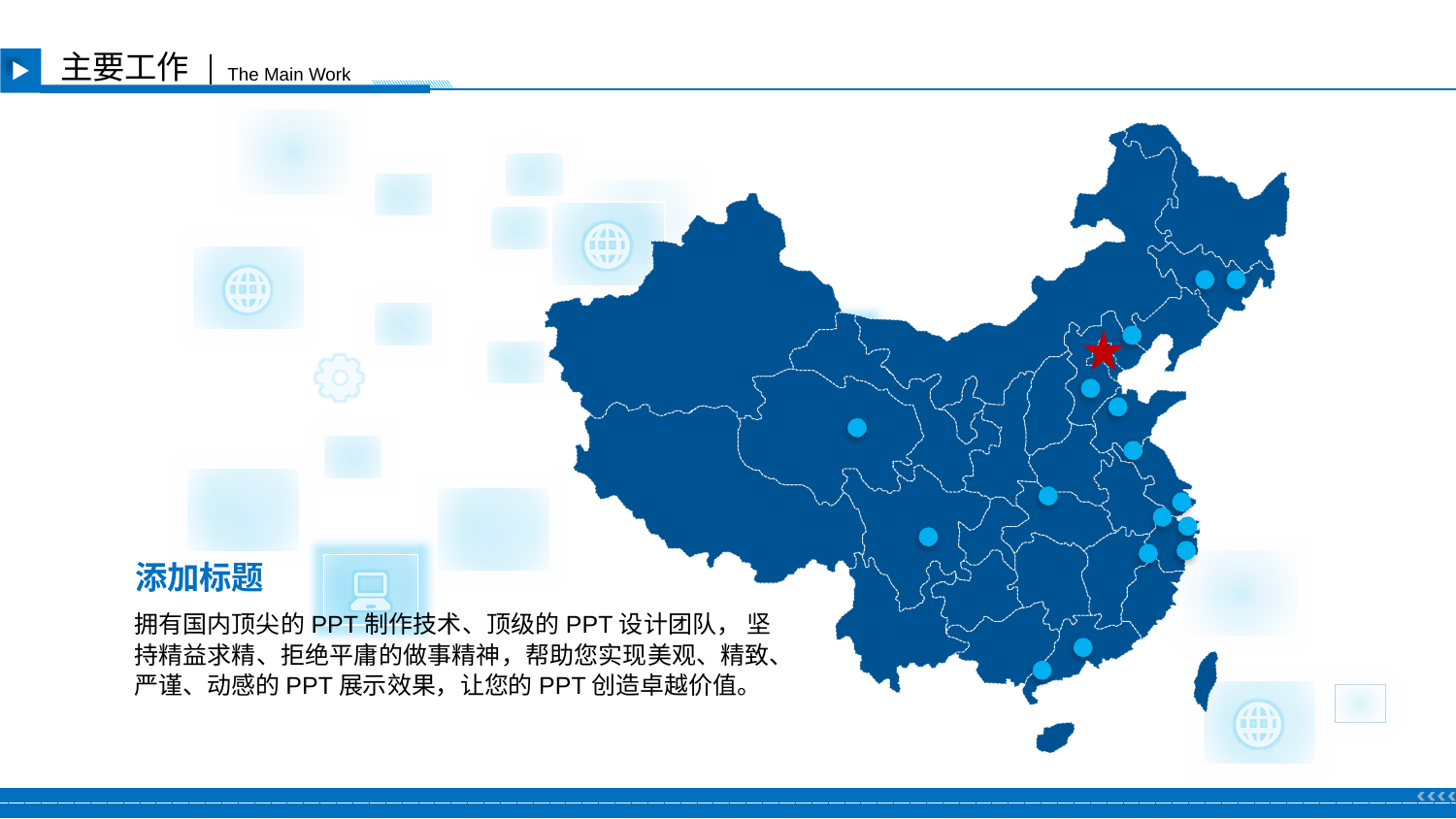

主要工作
The Main Work

添加标题
拥有国内顶尖的PPT制作技术、顶级的PPT设计团队， 坚持精益求精、拒绝平庸的做事精神，帮助您实现美观、精致、严谨、动感的PPT展示效果，让您的PPT创造卓越价值。